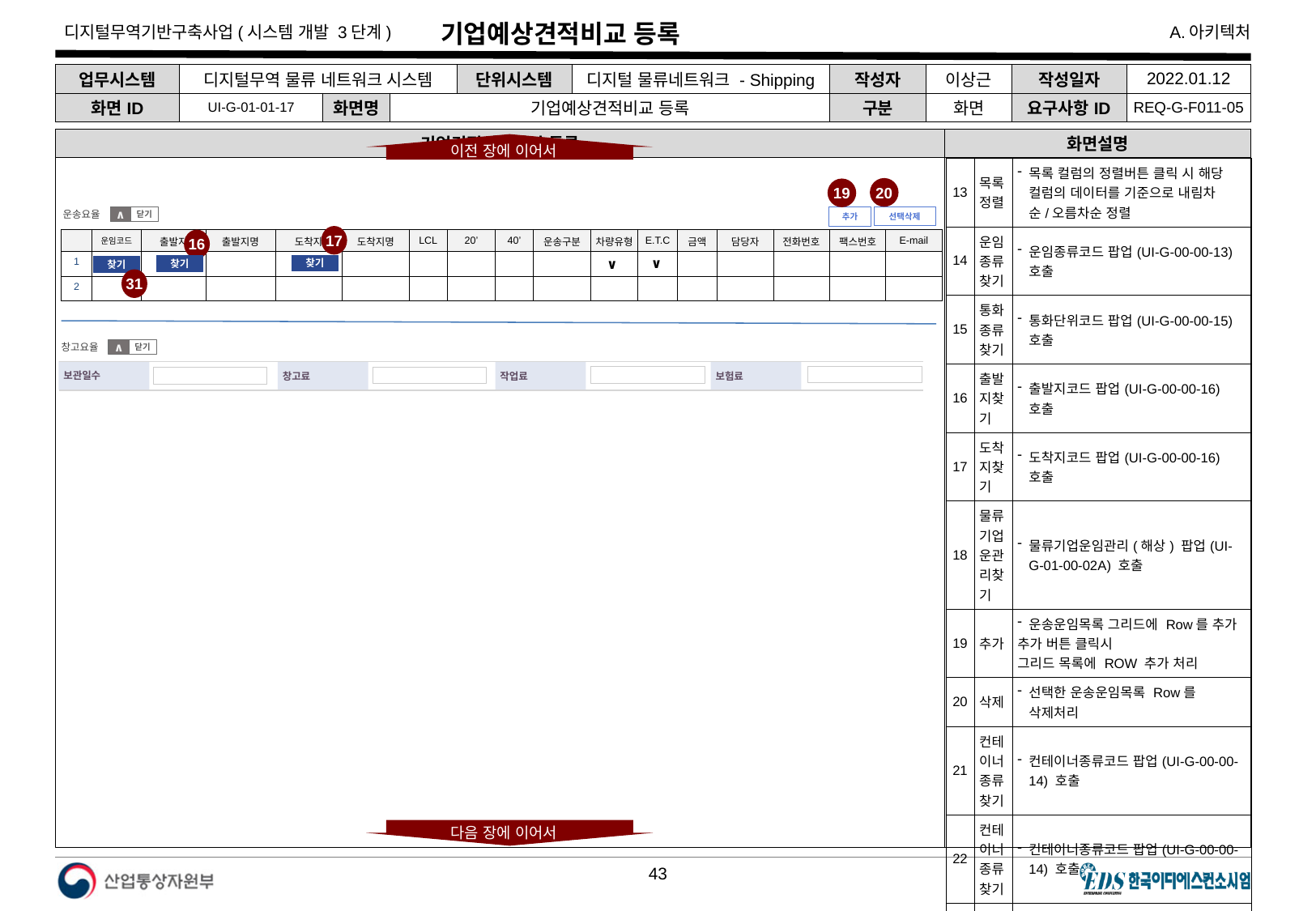

# 기업예상견적비교 등록
| 업무시스템 | 디지털무역 물류 네트워크 시스템 |  |  | 단위시스템 | 디지털 물류네트워크 - Shipping | 작성자 | 이상근 | 작성일자 | 2022.01.12 |
| --- | --- | --- | --- | --- | --- | --- | --- | --- | --- |
| 화면ID | UI-G-01-01-17 | 화면명 | 기업예상견적비교 등록 |  |  | 구분 | 화면 | 요구사항ID | REQ-G-F011-05 |
기업견적비교관리 등록

화면설명

이전 장에 이어서

| 13 | 목록정렬 | 목록 컬럼의 정렬버튼 클릭 시 해당 컬럼의 데이터를 기준으로 내림차순/오름차순 정렬 |
| --- | --- | --- |
| 14 | 운임종류찾기 | 운임종류코드 팝업(UI-G-00-00-13)호출 |
| 15 | 통화종류찾기 | 통화단위코드 팝업(UI-G-00-00-15) 호출 |
| 16 | 출발지찾기 | 출발지코드 팝업(UI-G-00-00-16) 호출 |
| 17 | 도착지찾기 | 도착지코드 팝업(UI-G-00-00-16) 호출 |
| 18 | 물류기업운관리찾기 | 물류기업운임관리(해상) 팝업(UI-G-01-00-02A) 호출 |
| 19 | 추가 | 운송운임목록 그리드에 Row를 추가 추가 버튼 클릭시 그리드 목록에 ROW 추가 처리 |
| 20 | 삭제 | 선택한 운송운임목록 Row를 삭제처리 |
| 21 | 컨테이너종류찾기 | 컨테이너종류코드 팝업(UI-G-00-00-14) 호출 |
| 22 | 컨테이너종류찾기 | 컨테이너종류코드 팝업(UI-G-00-00-14) 호출 |
| 23 | 컨테이너종류찾기 | 컨테이너종류코드 팝업(UI-G-00-00-14) 호출 |
20
19
운송요율
선택삭제
닫기
∧
추가
17
|  | 운임코드 | 출발지 | 출발지명 | 도착지 | 도착지명 | LCL | 20’ | 40’ | 운송구분 | 차량유형 | E.T.C | 금액 | 담당자 | 전화번호 | 팩스번호 | E-mail |
| --- | --- | --- | --- | --- | --- | --- | --- | --- | --- | --- | --- | --- | --- | --- | --- | --- |
| 1 |  |  |  |  |  |  |  |  |  |  |  |  |  |  |  |  |
| 2 |  |  |  |  |  |  |  |  |  |  |  |  |  |  |  |  |
16
찾기
찾기
찾기
∨
∨
31
창고요율
닫기
∧
보관일수
창고료
보험료
작업료

다음 장에 이어서